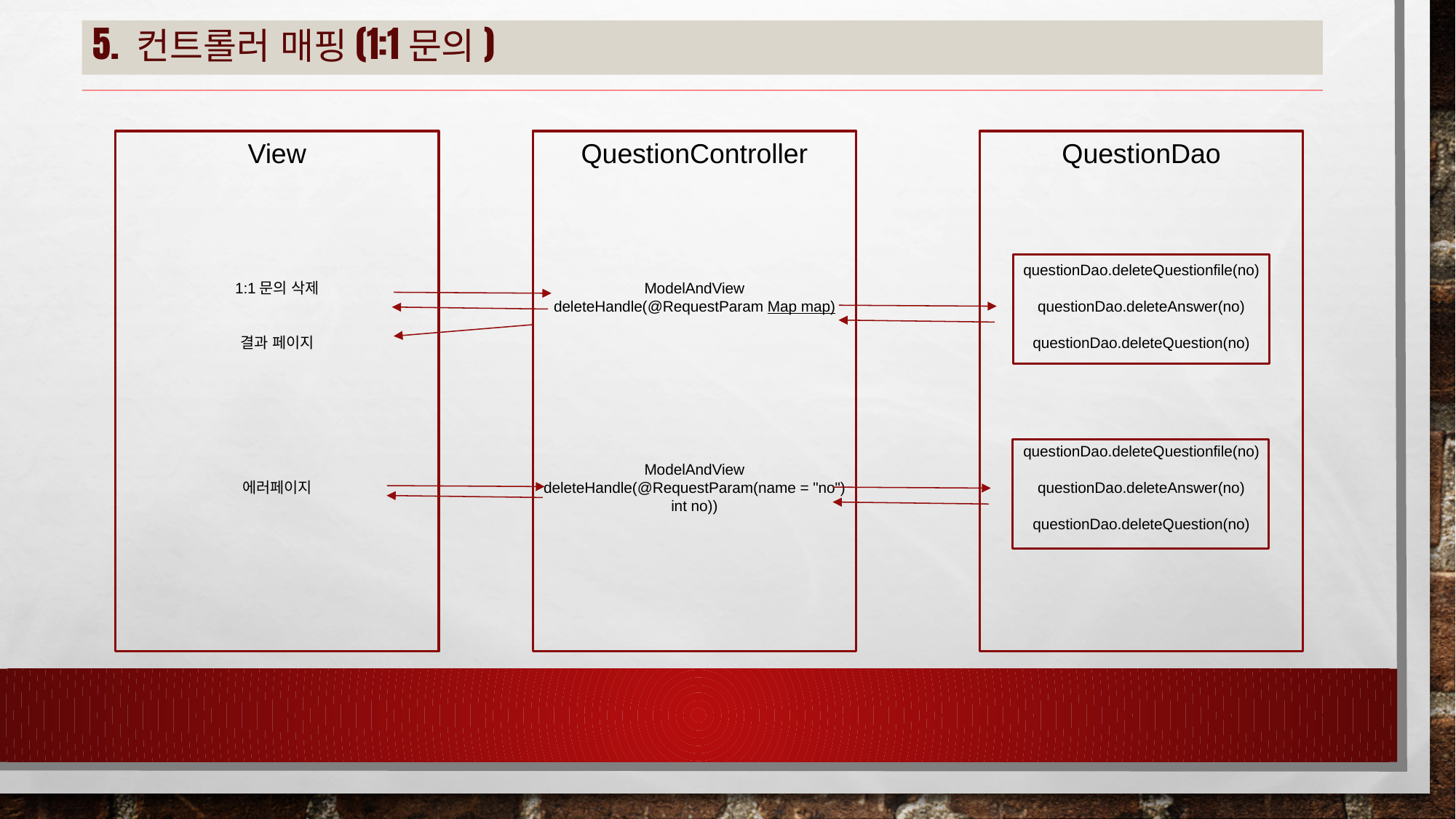

# 5. 컨트롤러 매핑(1:1문의)
View

1:1문의 삭제

결과 페이지

에러페이지
QuestionController

ModelAndView deleteHandle(@RequestParam Map map)

ModelAndView deleteHandle(@RequestParam(name = "no") int no))
QuestionDao

questionDao.deleteQuestionfile(no)

questionDao.deleteAnswer(no)

questionDao.deleteQuestion(no)

questionDao.deleteQuestionfile(no)

questionDao.deleteAnswer(no)

questionDao.deleteQuestion(no)